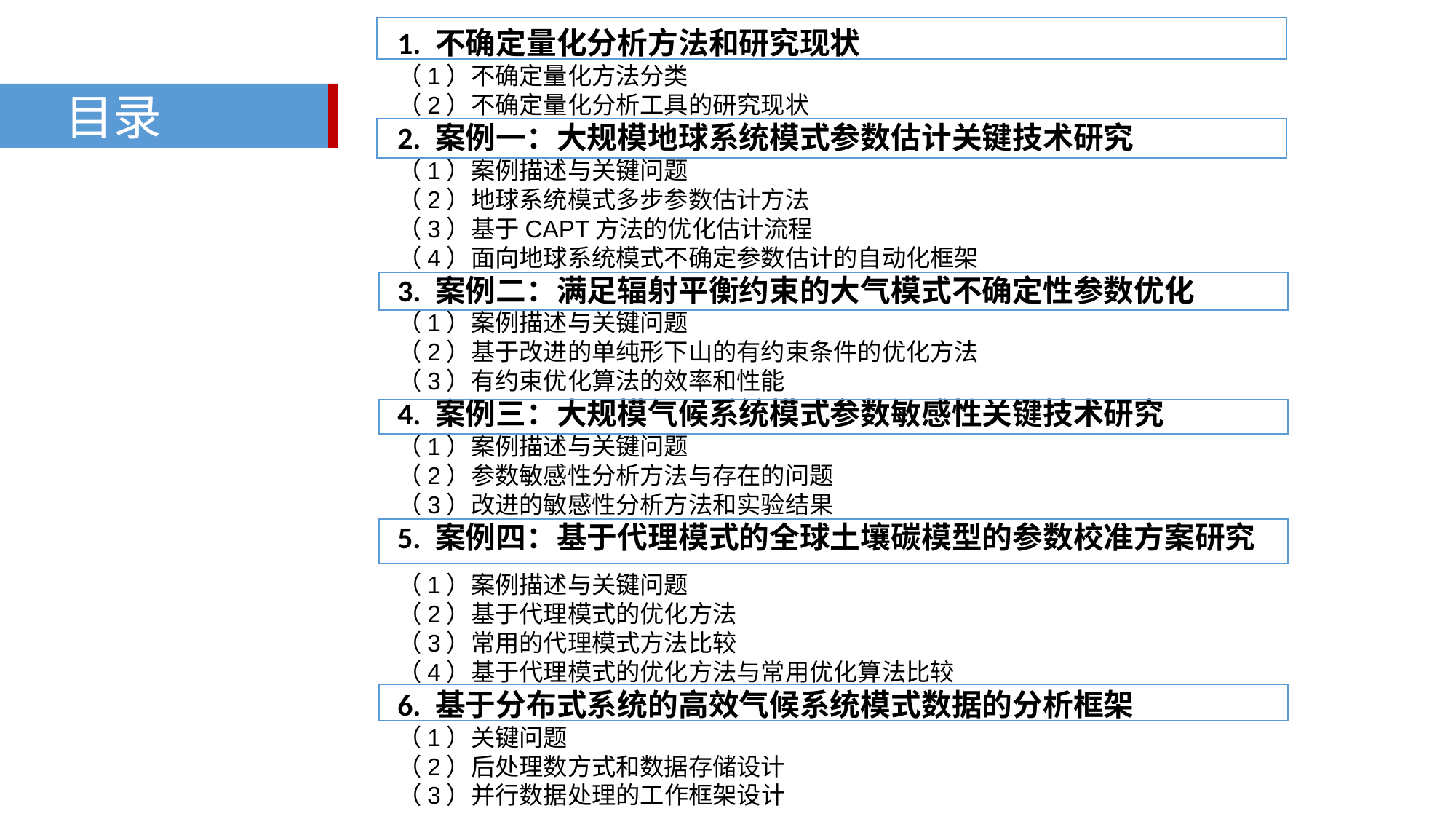

1. 不确定量化分析方法和研究现状
（1）不确定量化方法分类
（2）不确定量化分析工具的研究现状
2. 案例一：大规模地球系统模式参数估计关键技术研究
（1）案例描述与关键问题
（2）地球系统模式多步参数估计方法
（3）基于CAPT方法的优化估计流程
（4）面向地球系统模式不确定参数估计的自动化框架
3. 案例二：满足辐射平衡约束的大气模式不确定性参数优化
（1）案例描述与关键问题
（2）基于改进的单纯形下山的有约束条件的优化方法
（3）有约束优化算法的效率和性能
4. 案例三：大规模气候系统模式参数敏感性关键技术研究
（1）案例描述与关键问题
（2）参数敏感性分析方法与存在的问题
（3）改进的敏感性分析方法和实验结果
5. 案例四：基于代理模式的全球土壤碳模型的参数校准方案研究

（1）案例描述与关键问题
（2）基于代理模式的优化方法
（3）常用的代理模式方法比较
（4）基于代理模式的优化方法与常用优化算法比较
6. 基于分布式系统的高效气候系统模式数据的分析框架
（1）关键问题
（2）后处理数方式和数据存储设计
（3）并⾏数据处理的⼯作框架设计

目录